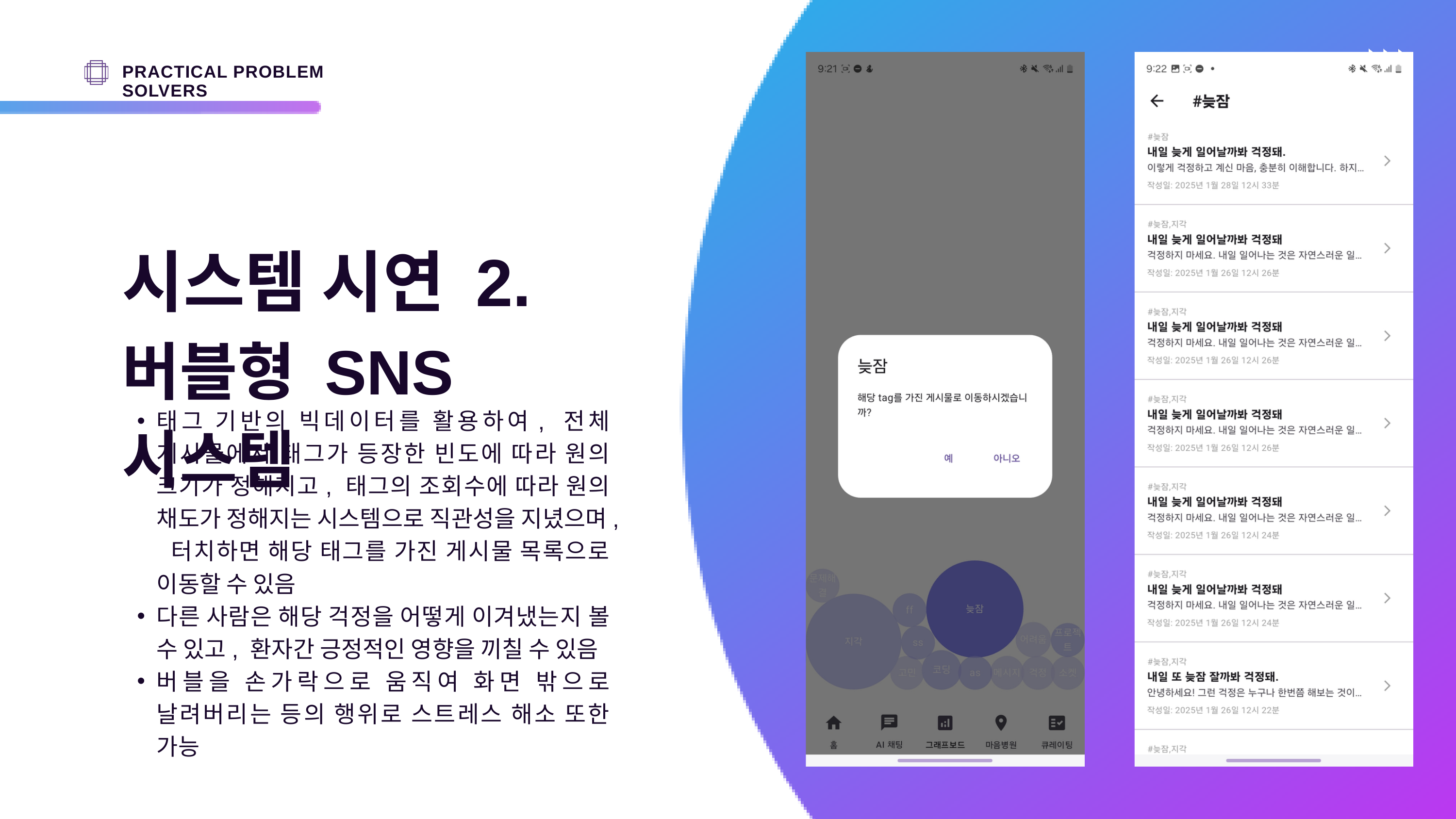

PRACTICAL PROBLEM SOLVERS

시스템 시연 2.
버블형 SNS 시스템
태그 기반의 빅데이터를 활용하여, 전체 게시물에서 태그가 등장한 빈도에 따라 원의 크기가 정해지고, 태그의 조회수에 따라 원의 채도가 정해지는 시스템으로 직관성을 지녔으며, 터치하면 해당 태그를 가진 게시물 목록으로 이동할 수 있음
다른 사람은 해당 걱정을 어떻게 이겨냈는지 볼 수 있고, 환자간 긍정적인 영향을 끼칠 수 있음
버블을 손가락으로 움직여 화면 밖으로 날려버리는 등의 행위로 스트레스 해소 또한 가능